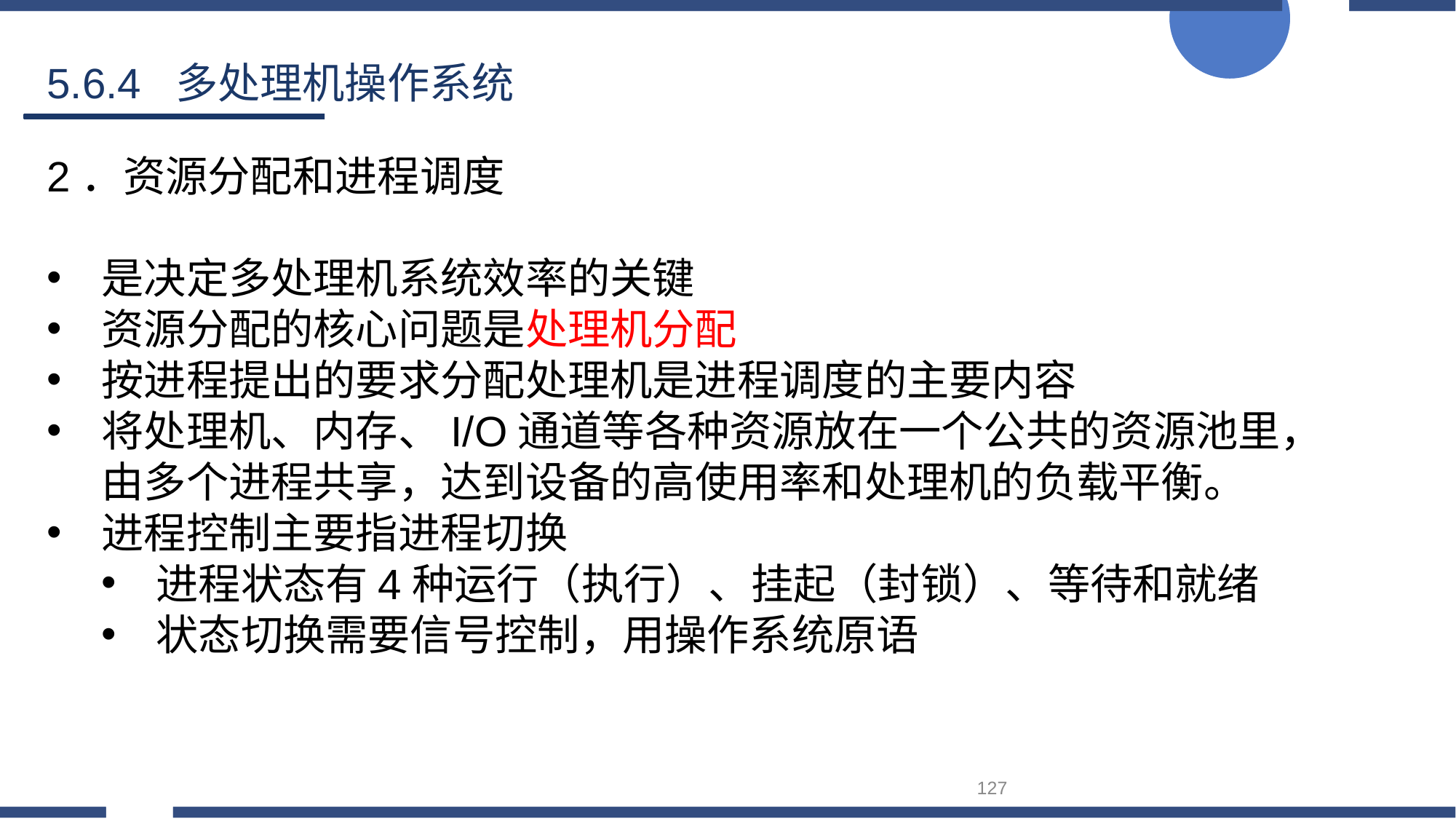

5.6.4  多处理机操作系统
2．资源分配和进程调度

是决定多处理机系统效率的关键
资源分配的核心问题是处理机分配
按进程提出的要求分配处理机是进程调度的主要内容
将处理机、内存、I/O通道等各种资源放在一个公共的资源池里，由多个进程共享，达到设备的高使用率和处理机的负载平衡。
进程控制主要指进程切换
进程状态有4种运行（执行）、挂起（封锁）、等待和就绪
状态切换需要信号控制，用操作系统原语

127

127